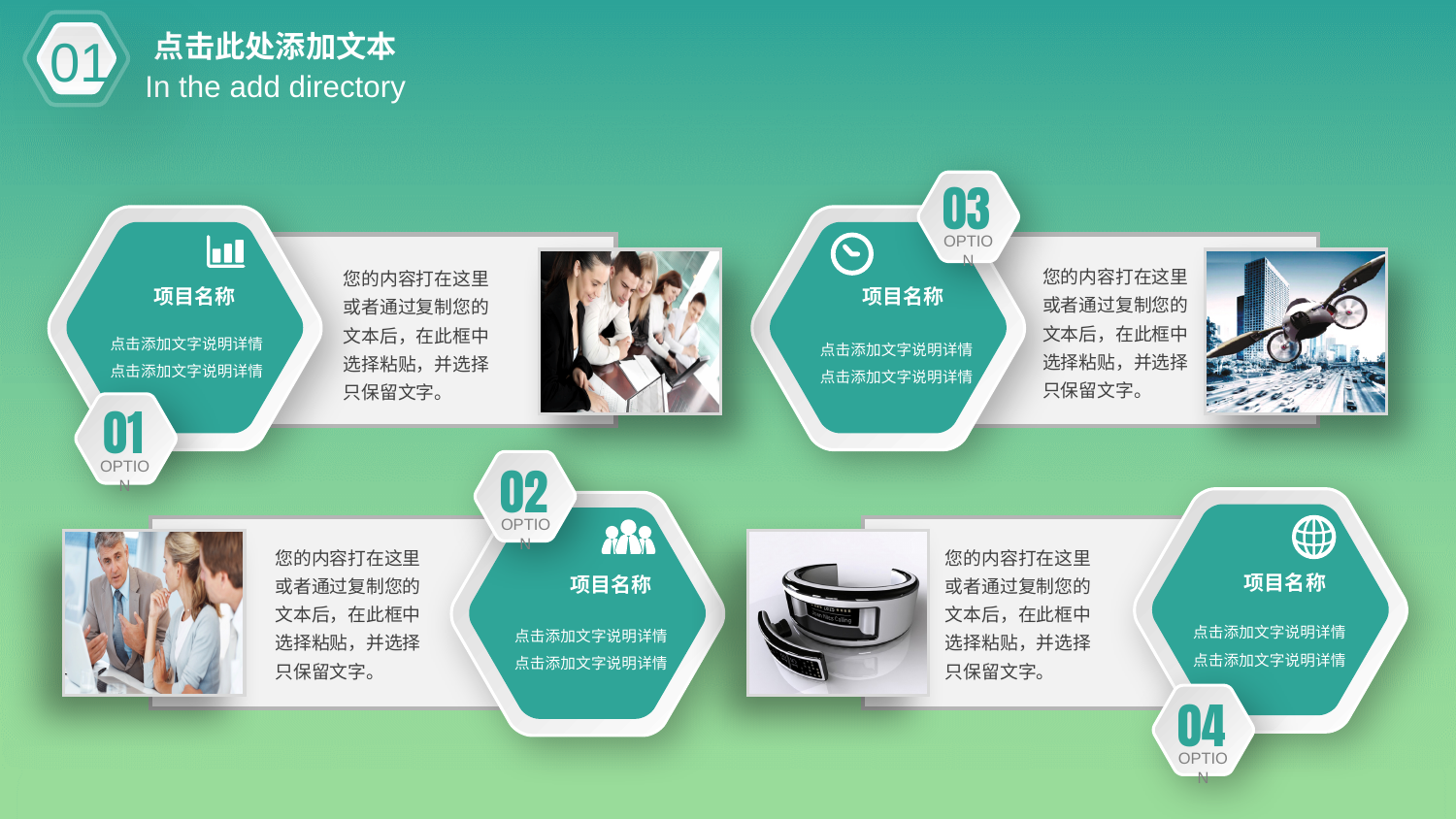

01
点击此处添加文本
In the add directory

03
OPTION

项目名称
点击添加文字说明详情
点击添加文字说明详情

项目名称
点击添加文字说明详情
点击添加文字说明详情

您的内容打在这里
或者通过复制您的
文本后，在此框中
选择粘贴，并选择
只保留文字。
您的内容打在这里
或者通过复制您的
文本后，在此框中
选择粘贴，并选择
只保留文字。

01
OPTION

02
OPTION

项目名称
点击添加文字说明详情
点击添加文字说明详情

项目名称
点击添加文字说明详情
点击添加文字说明详情

您的内容打在这里
或者通过复制您的
文本后，在此框中
选择粘贴，并选择
只保留文字。
您的内容打在这里
或者通过复制您的
文本后，在此框中
选择粘贴，并选择
只保留文字。

04
OPTION